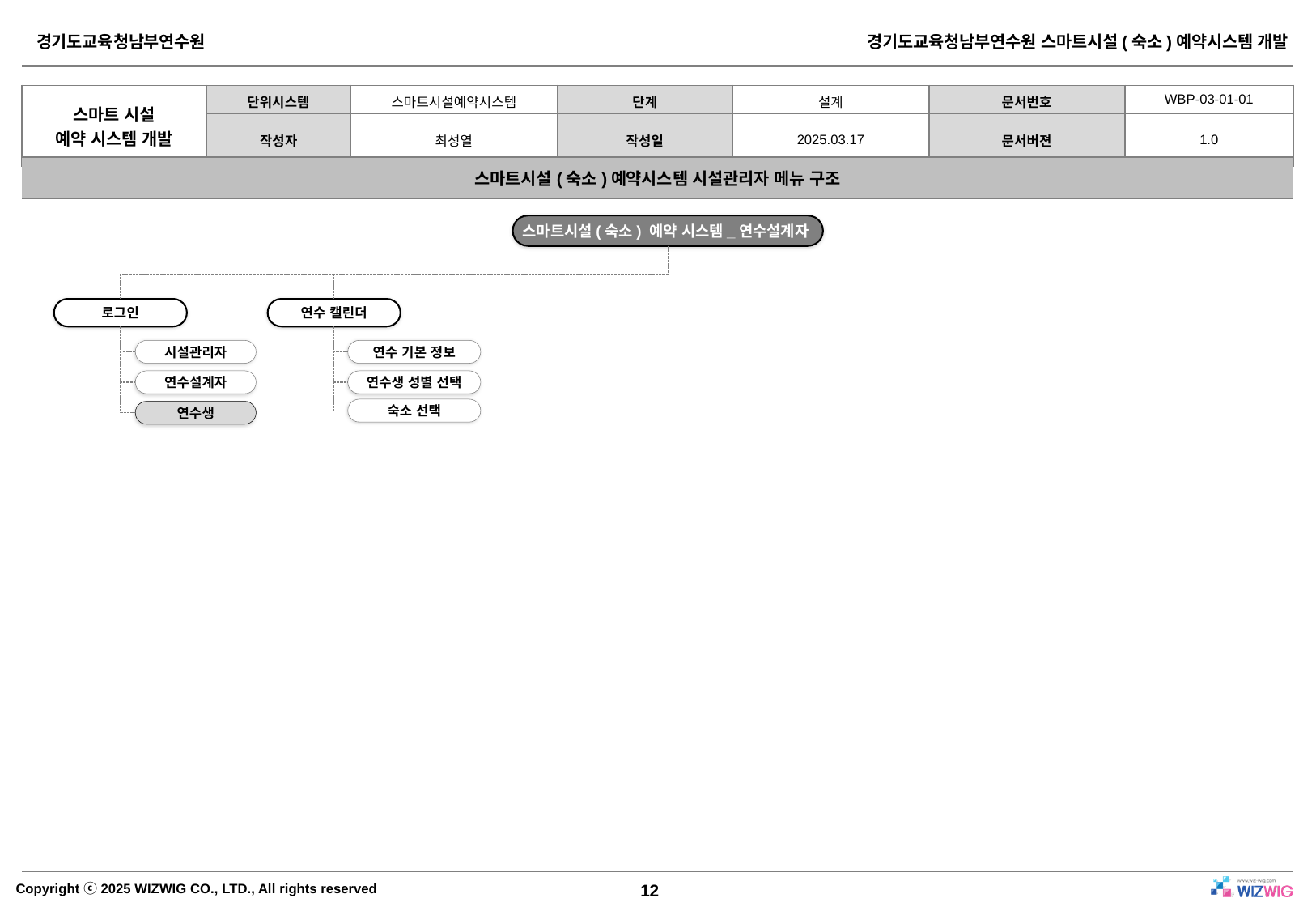

| 스마트시설(숙소)예약시스템 시설관리자 메뉴 구조 |
| --- |
스마트시설(숙소) 예약 시스템_연수설계자
로그인
연수 캘린더
시설관리자
연수 기본 정보
연수설계자
연수생 성별 선택
숙소 선택
연수생